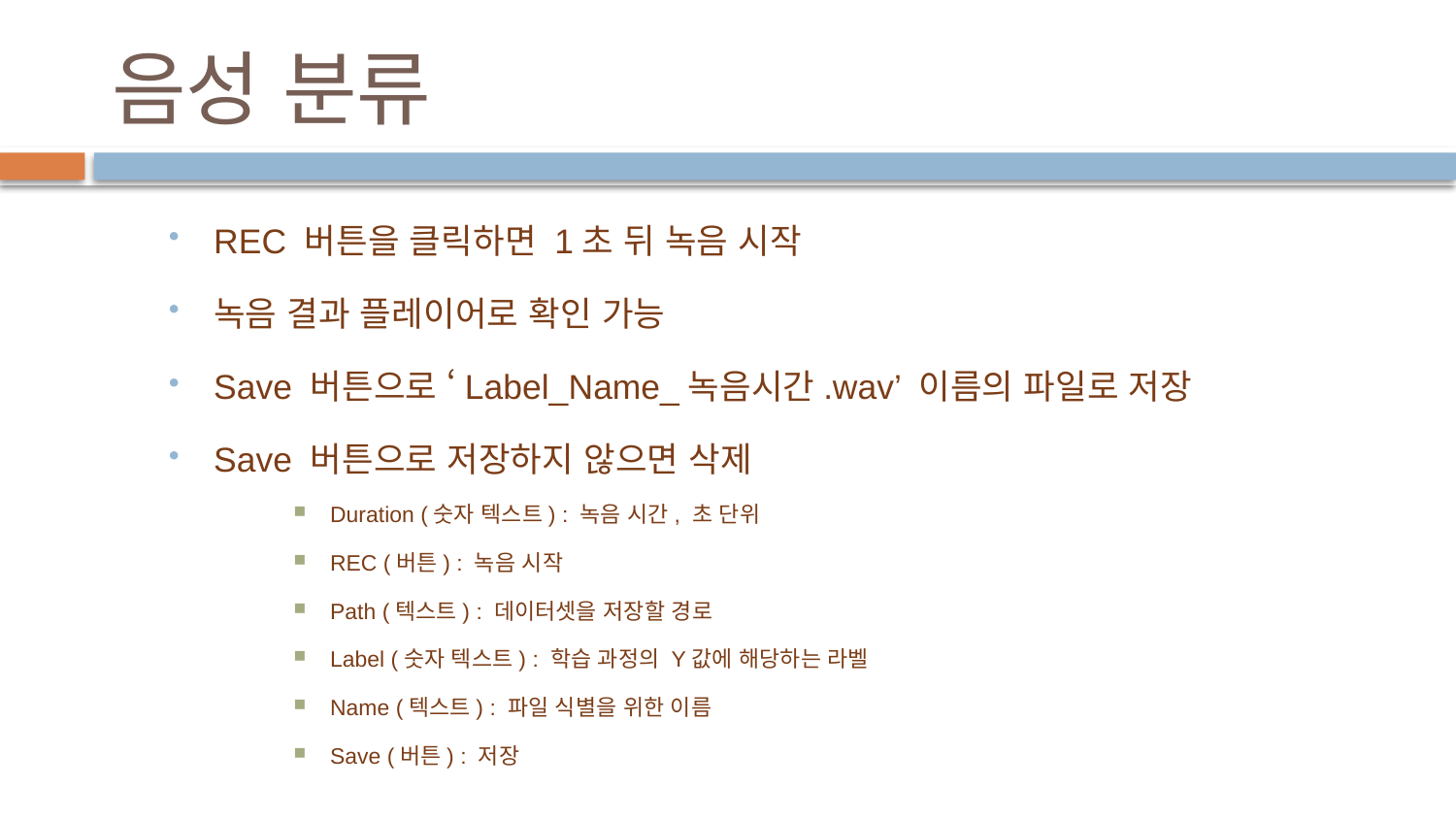

# 음성 분류
REC 버튼을 클릭하면 1초 뒤 녹음 시작
녹음 결과 플레이어로 확인 가능
Save 버튼으로 ‘Label_Name_녹음시간.wav’ 이름의 파일로 저장
Save 버튼으로 저장하지 않으면 삭제
Duration (숫자 텍스트) : 녹음 시간, 초 단위
REC (버튼) : 녹음 시작
Path (텍스트) : 데이터셋을 저장할 경로
Label (숫자 텍스트) : 학습 과정의 Y값에 해당하는 라벨
Name (텍스트) : 파일 식별을 위한 이름
Save (버튼) : 저장